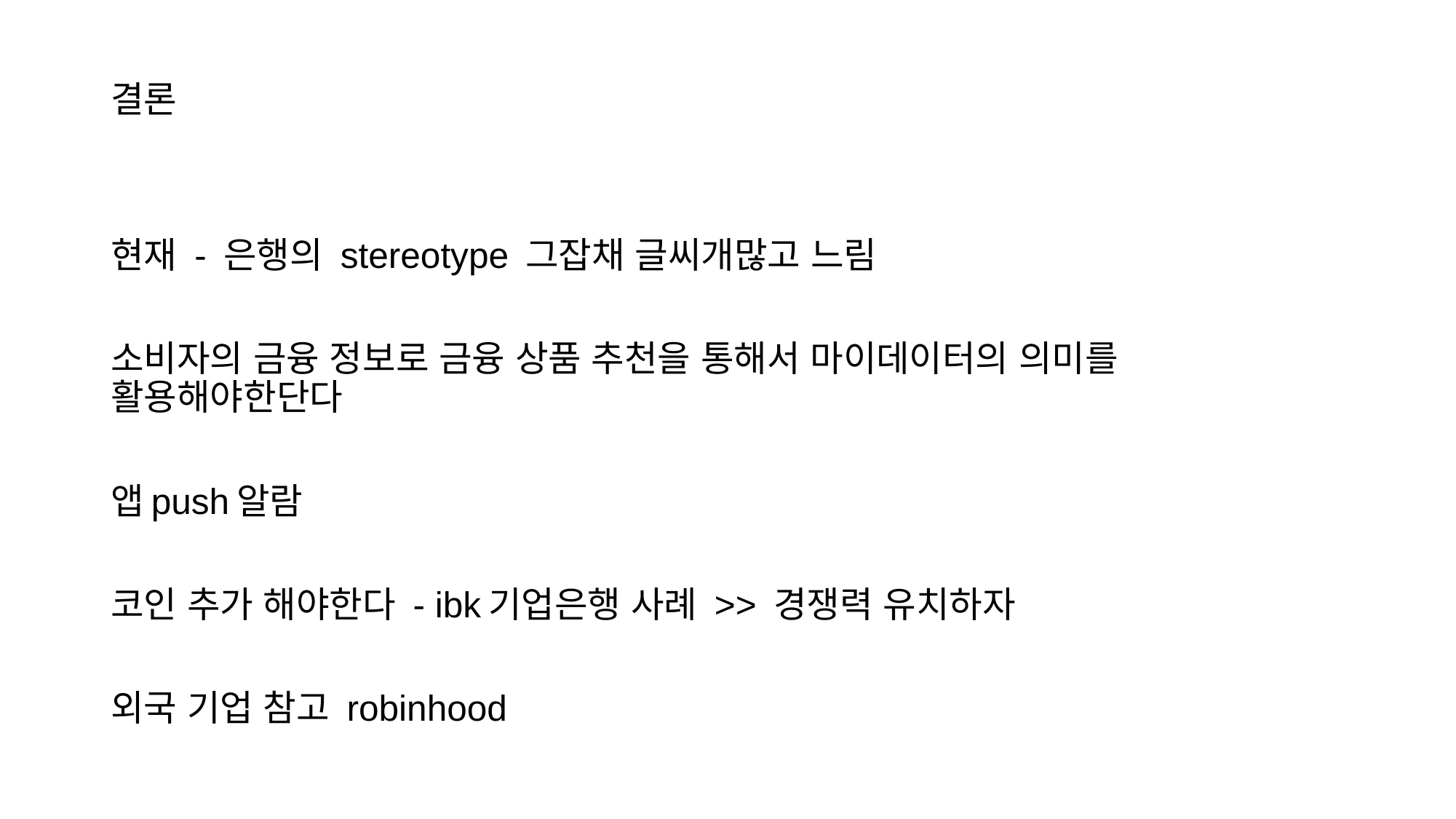

결론

현재 - 은행의 stereotype 그잡채 글씨개많고 느림

소비자의 금융 정보로 금융 상품 추천을 통해서 마이데이터의 의미를 활용해야한단다

앱push알람

코인 추가 해야한다 - ibk기업은행 사례 >> 경쟁력 유치하자

외국 기업 참고 robinhood